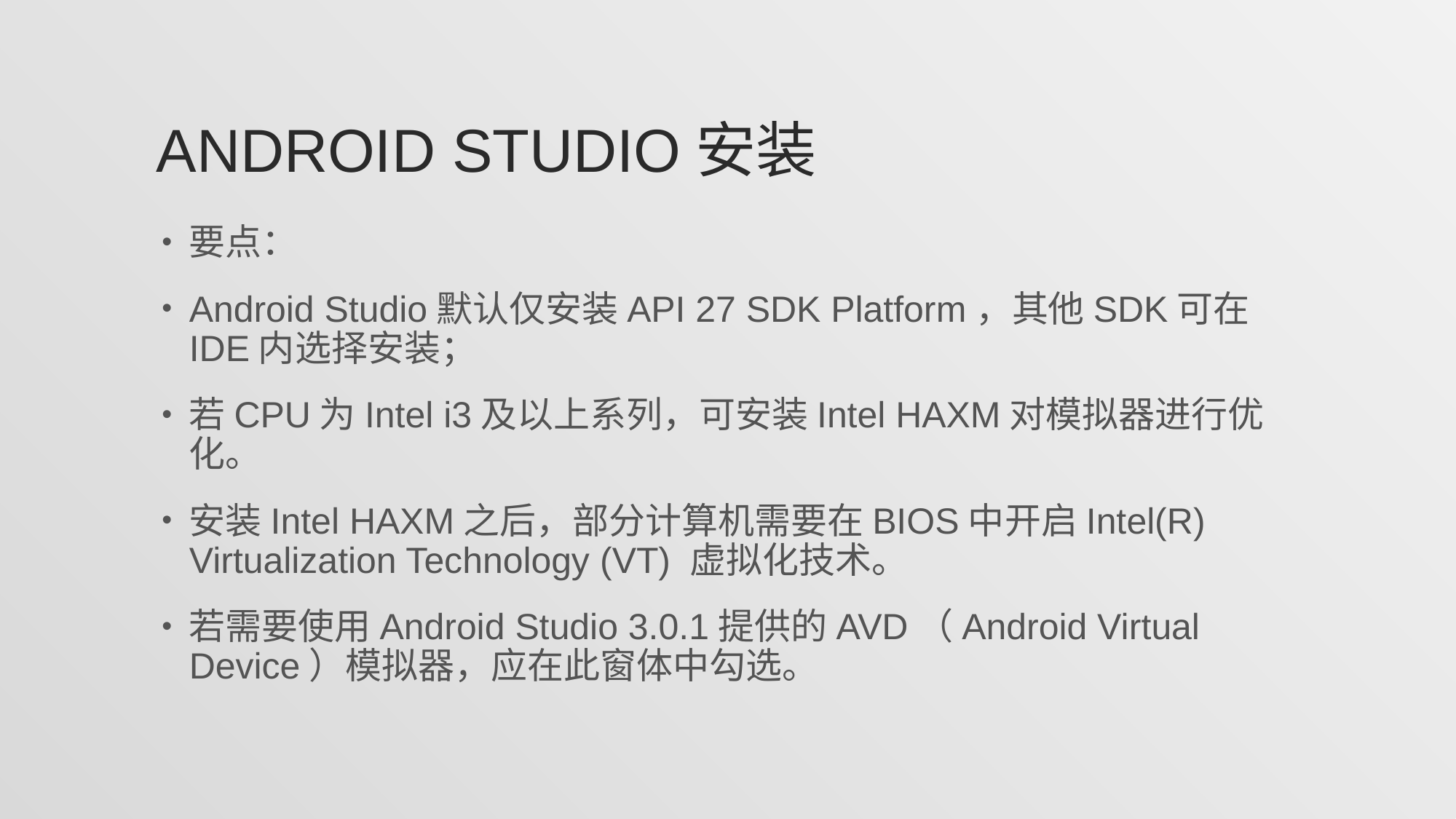

# Android studio安装
要点：
Android Studio默认仅安装API 27 SDK Platform，其他SDK可在IDE内选择安装；
若CPU为Intel i3及以上系列，可安装Intel HAXM对模拟器进行优化。
安装Intel HAXM之后，部分计算机需要在BIOS中开启Intel(R) Virtualization Technology (VT) 虚拟化技术。
若需要使用Android Studio 3.0.1提供的AVD（Android Virtual Device）模拟器，应在此窗体中勾选。